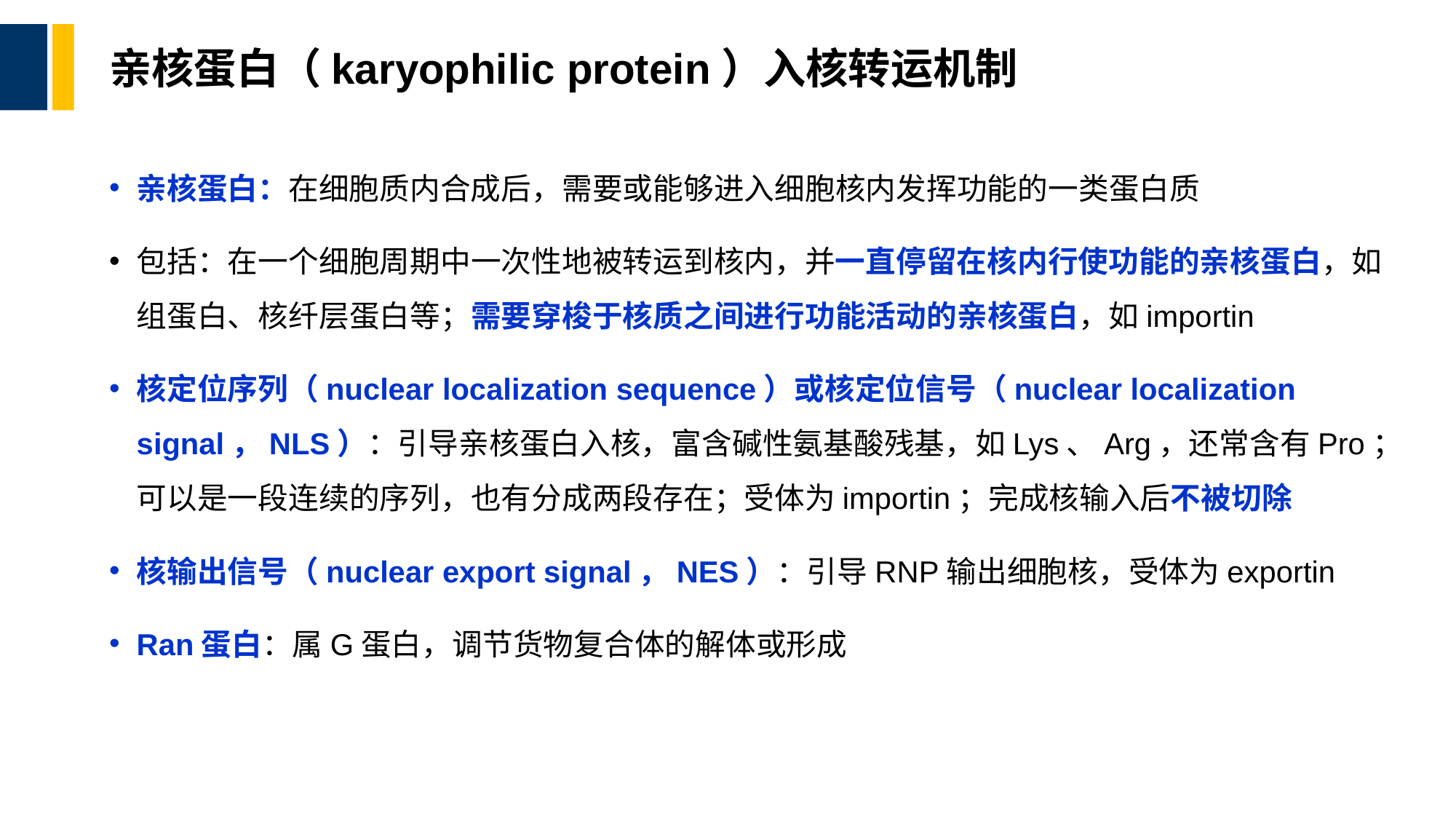

# 亲核蛋白（karyophilic protein）入核转运机制
亲核蛋白：在细胞质内合成后，需要或能够进入细胞核内发挥功能的一类蛋白质
包括：在一个细胞周期中一次性地被转运到核内，并一直停留在核内行使功能的亲核蛋白，如组蛋白、核纤层蛋白等；需要穿梭于核质之间进行功能活动的亲核蛋白，如importin
核定位序列（nuclear localization sequence）或核定位信号（nuclear localization signal，NLS）：引导亲核蛋白入核，富含碱性氨基酸残基，如Lys、Arg，还常含有Pro；可以是一段连续的序列，也有分成两段存在；受体为importin；完成核输入后不被切除
核输出信号（nuclear export signal，NES）：引导RNP输出细胞核，受体为exportin
Ran蛋白：属G蛋白，调节货物复合体的解体或形成